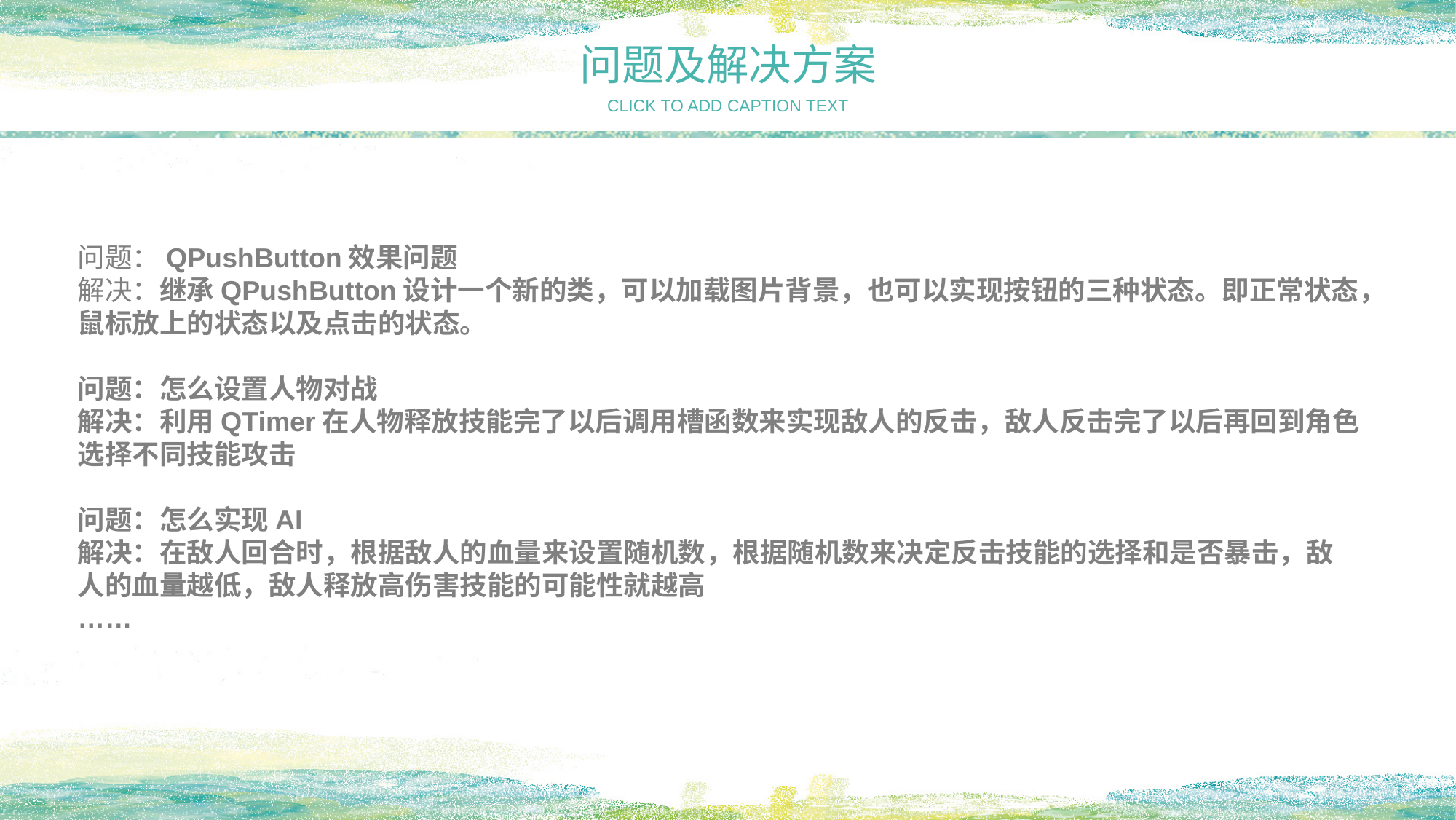

问题及解决方案
CLICK TO ADD CAPTION TEXT

问题：QPushButton效果问题
解决：继承QPushButton设计一个新的类，可以加载图片背景，也可以实现按钮的三种状态。即正常状态，鼠标放上的状态以及点击的状态。

问题：怎么设置人物对战
解决：利用QTimer在人物释放技能完了以后调用槽函数来实现敌人的反击，敌人反击完了以后再回到角色选择不同技能攻击

问题：怎么实现AI
解决：在敌人回合时，根据敌人的血量来设置随机数，根据随机数来决定反击技能的选择和是否暴击，敌人的血量越低，敌人释放高伤害技能的可能性就越高
……